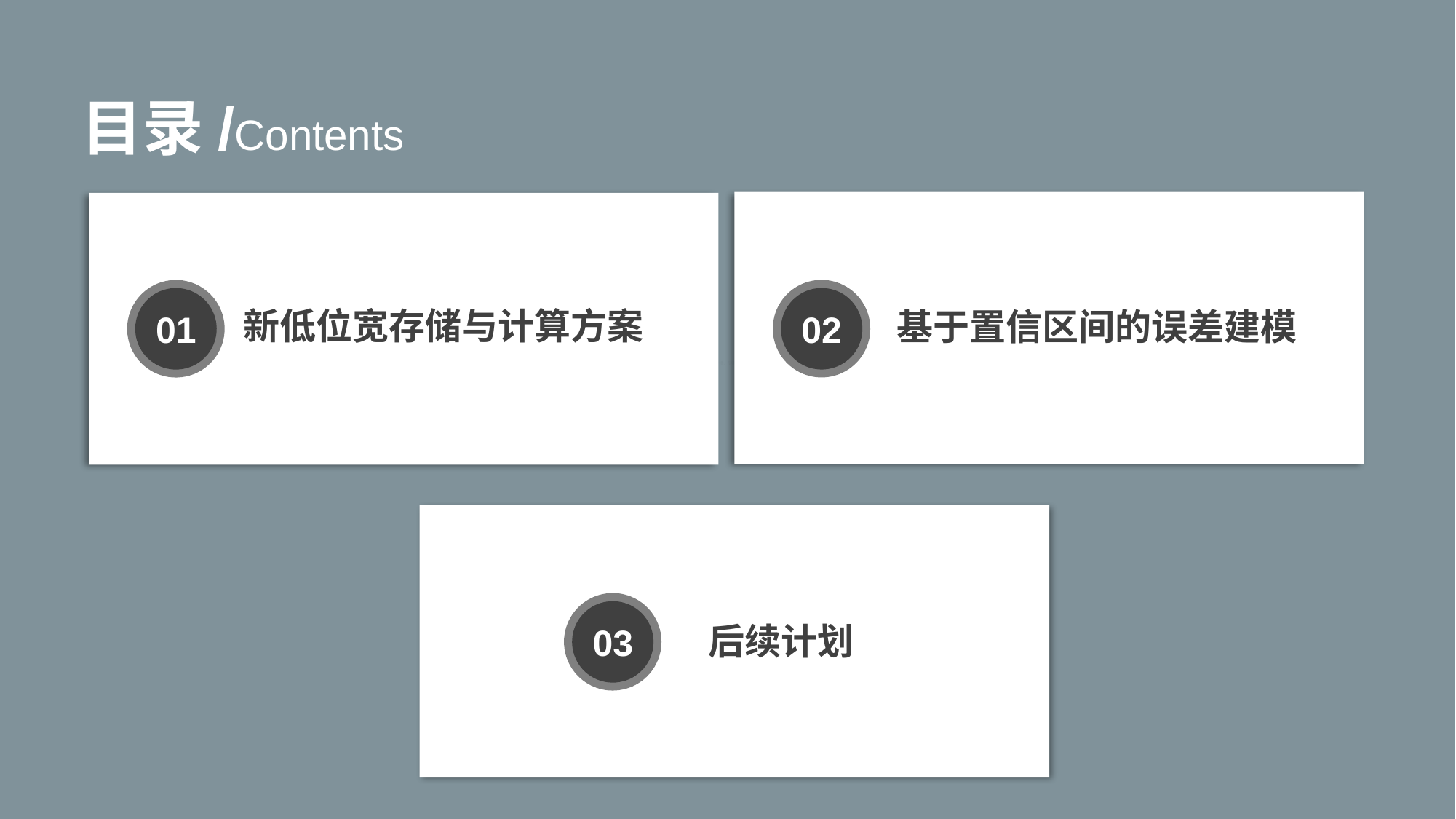

目录/Contents

02

01
新低位宽存储与计算方案
基于置信区间的误差建模

03
后续计划